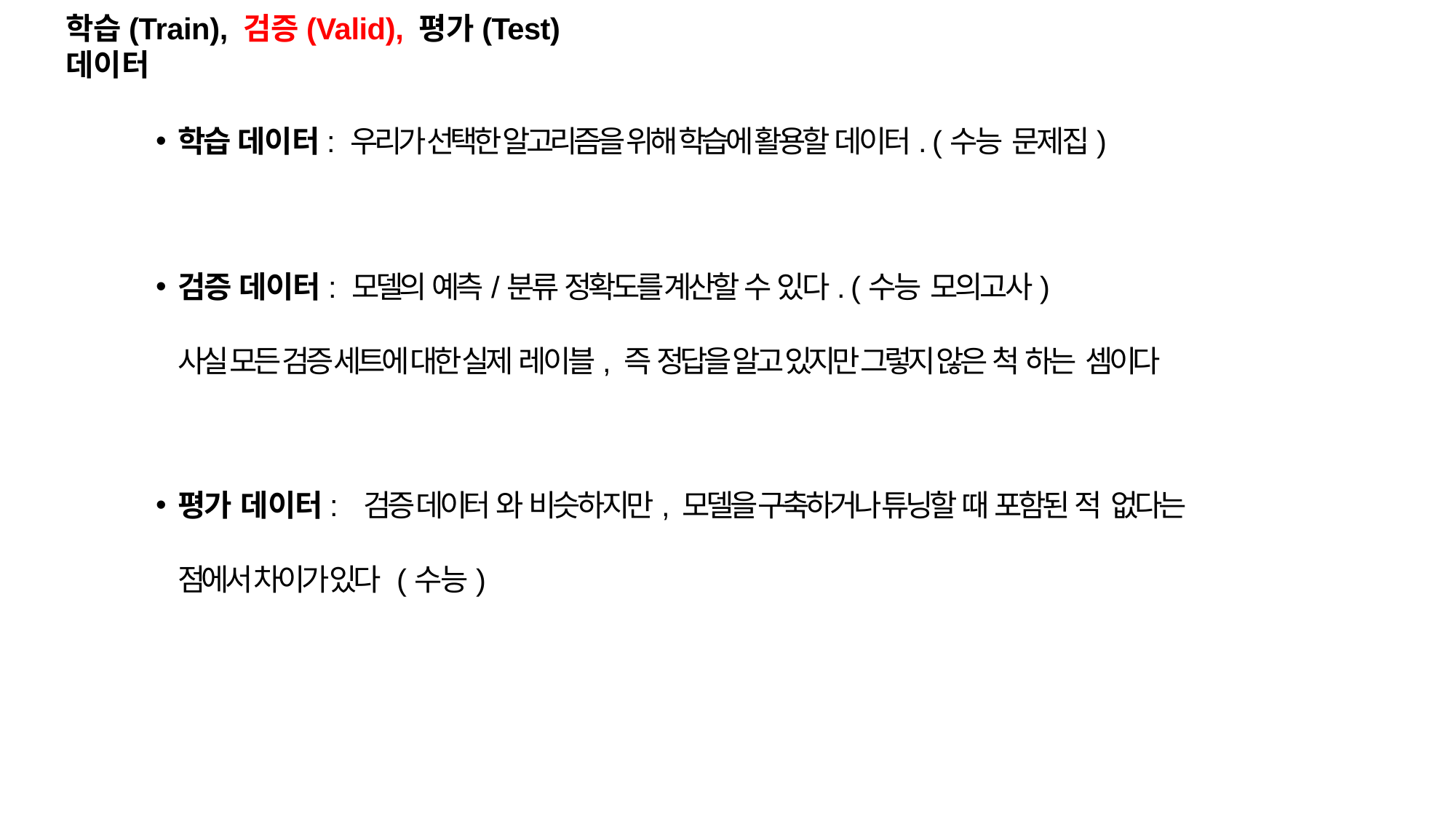

# 학습(Train), 검증(Valid), 평가(Test) 데이터
학습 데이터: 우리가 선택한 알고리즘을 위해 학습에 활용할 데이터. (수능 문제집)
검증 데이터: 모델의 예측/분류 정확도를 계산할 수 있다. (수능 모의고사)

사실 모든 검증 세트에 대한 실제 레이블, 즉 정답을 알고 있지만 그렇지 않은 척 하는 셈이다
평가 데이터:	검증 데이터 와 비슷하지만, 모델을 구축하거나 튜닝할 때 포함된 적 없다는

점에서 차이가 있다 (수능)